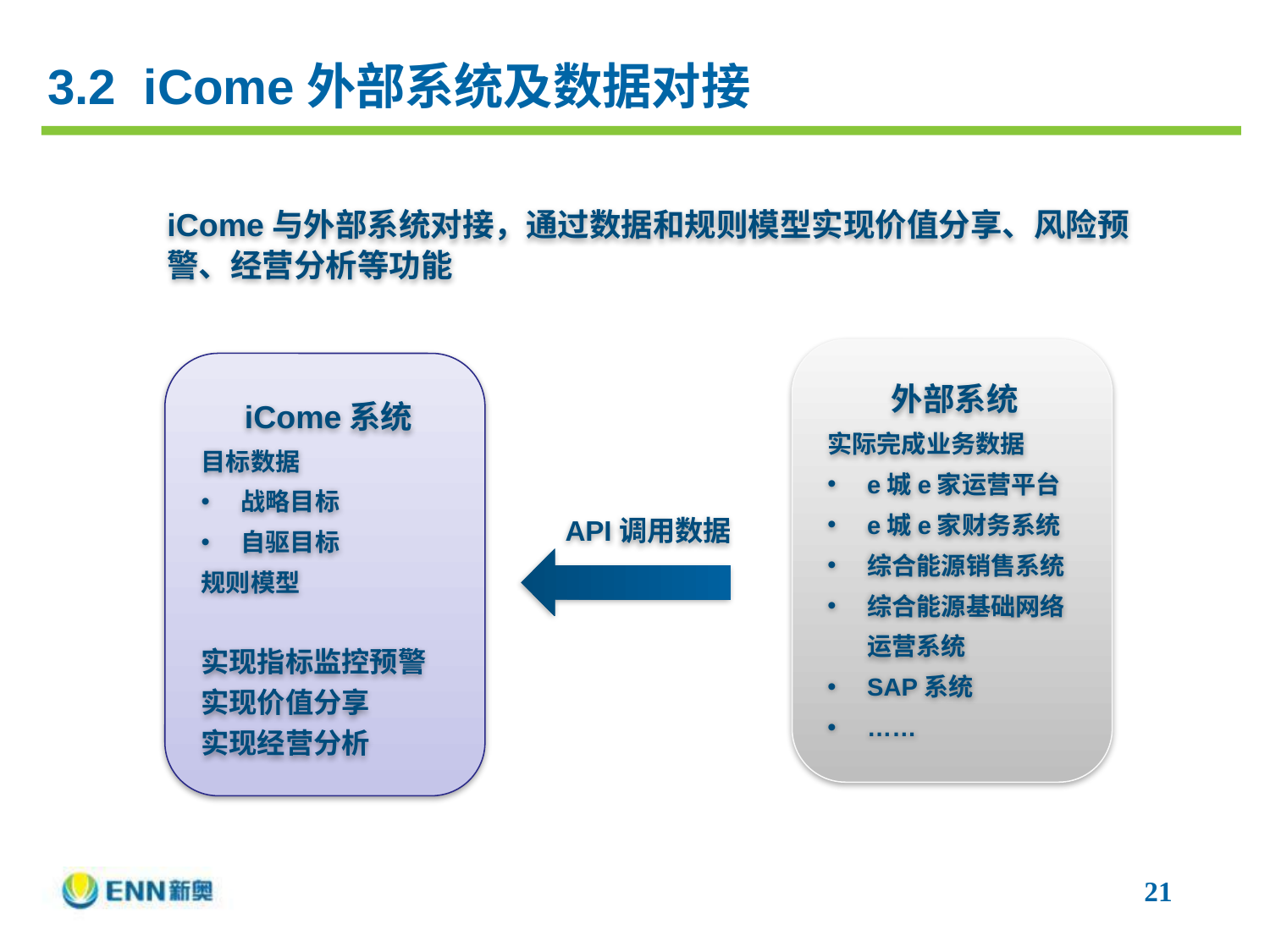

3.2  iCome外部系统及数据对接
iCome与外部系统对接，通过数据和规则模型实现价值分享、风险预警、经营分析等功能

外部系统
实际完成业务数据
e城e家运营平台
e城e家财务系统
综合能源销售系统
综合能源基础网络运营系统
SAP系统
……
iCome系统
目标数据
战略目标
自驱目标
规则模型

实现指标监控预警
实现价值分享
实现经营分析

API调用数据
21